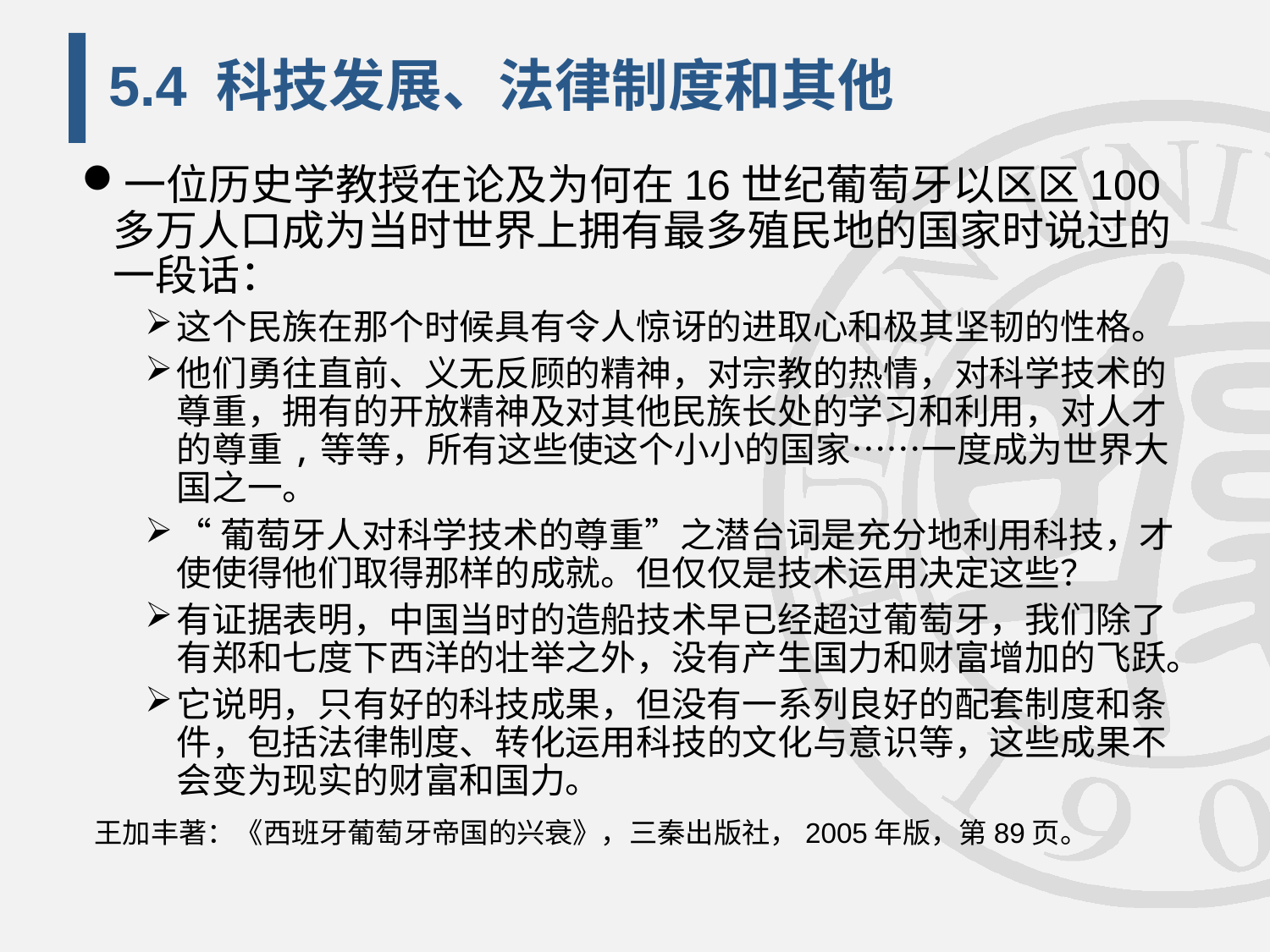

# 5.4 科技发展、法律制度和其他
一位历史学教授在论及为何在16世纪葡萄牙以区区100多万人口成为当时世界上拥有最多殖民地的国家时说过的一段话：
这个民族在那个时候具有令人惊讶的进取心和极其坚韧的性格。
他们勇往直前、义无反顾的精神，对宗教的热情，对科学技术的尊重，拥有的开放精神及对其他民族长处的学习和利用，对人才的尊重,等等，所有这些使这个小小的国家……一度成为世界大国之一。
“葡萄牙人对科学技术的尊重”之潜台词是充分地利用科技，才使使得他们取得那样的成就。但仅仅是技术运用决定这些？
有证据表明，中国当时的造船技术早已经超过葡萄牙，我们除了有郑和七度下西洋的壮举之外，没有产生国力和财富增加的飞跃。
它说明，只有好的科技成果，但没有一系列良好的配套制度和条件，包括法律制度、转化运用科技的文化与意识等，这些成果不会变为现实的财富和国力。
 王加丰著：《西班牙葡萄牙帝国的兴衰》，三秦出版社，2005年版，第89页。